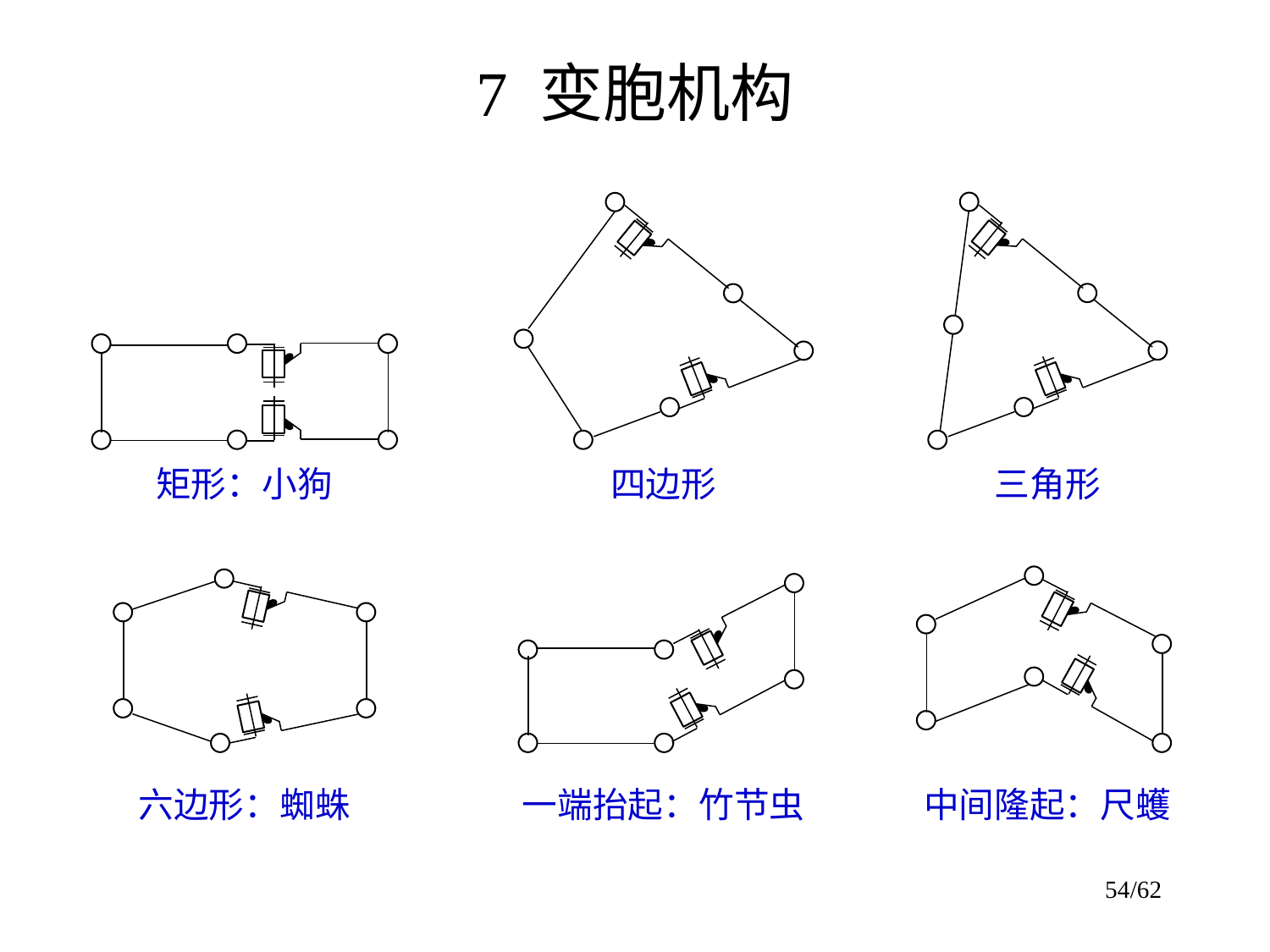

7 变胞机构

矩形：小狗
四边形
三角形

六边形：蜘蛛
一端抬起：竹节虫
中间隆起：尺蠖
54/62